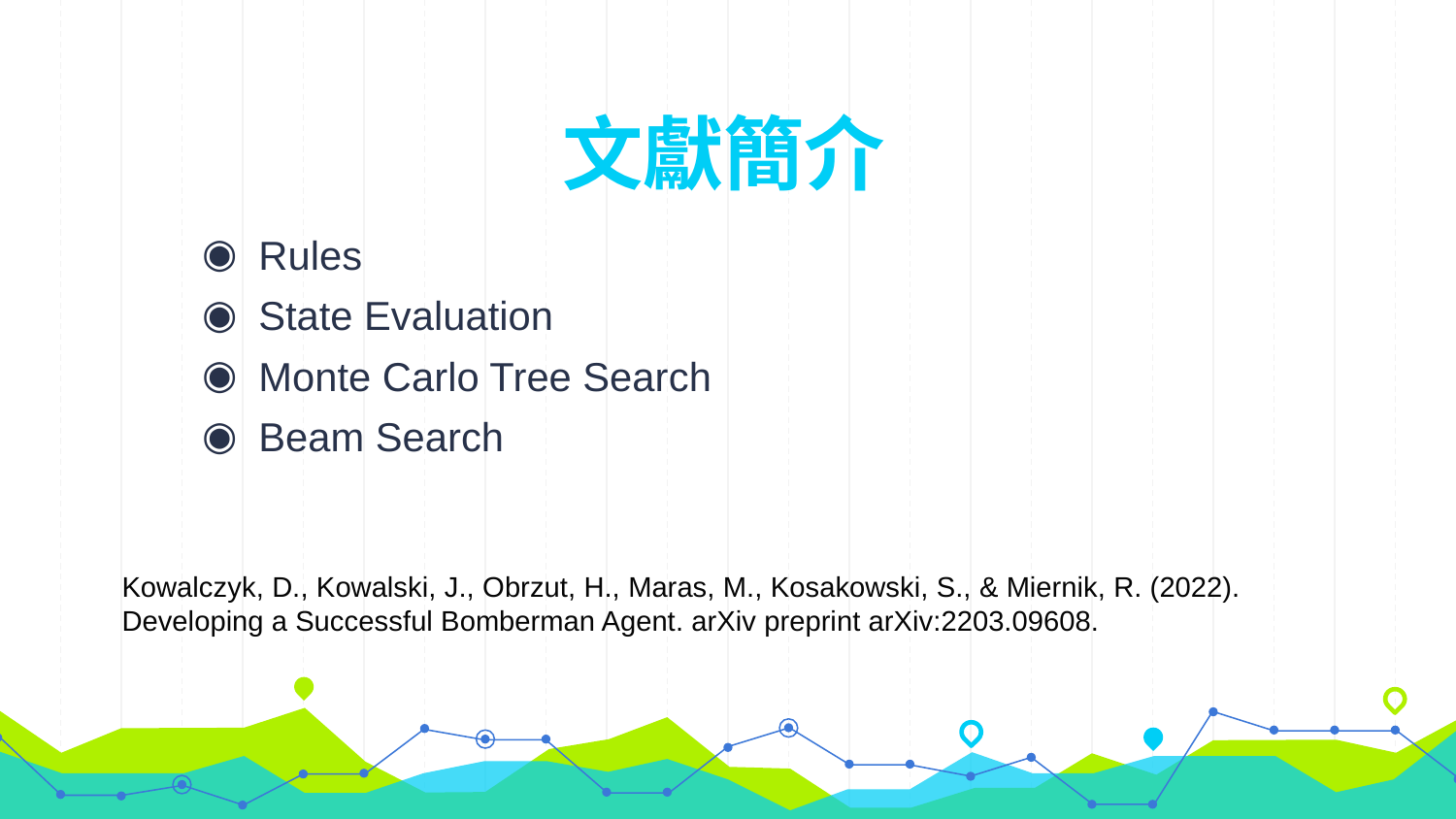

# 文獻簡介
Rules
State Evaluation
Monte Carlo Tree Search
Beam Search
Kowalczyk, D., Kowalski, J., Obrzut, H., Maras, M., Kosakowski, S., & Miernik, R. (2022). Developing a Successful Bomberman Agent. arXiv preprint arXiv:2203.09608.